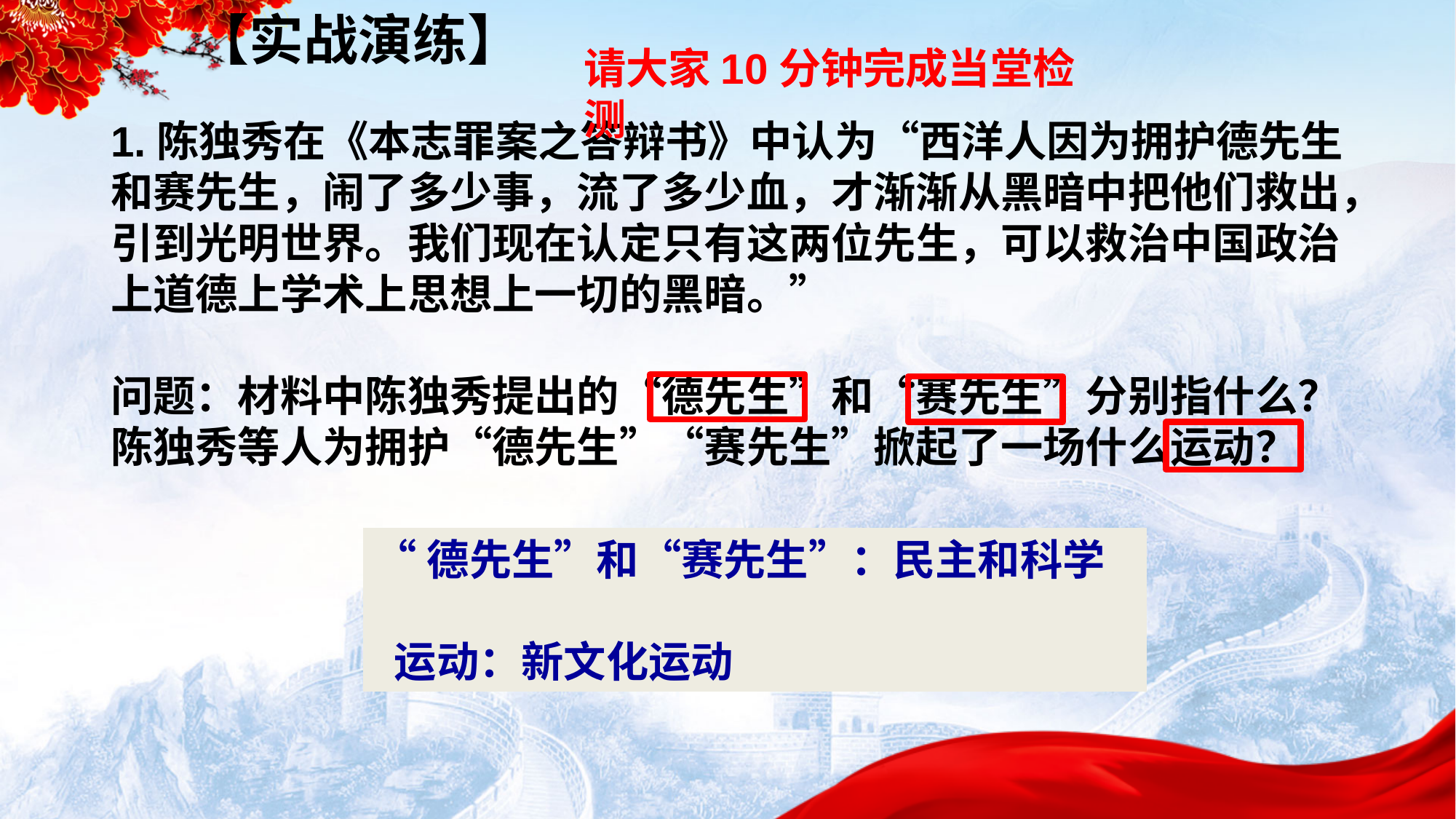

【实战演练】
请大家10分钟完成当堂检测
1.陈独秀在《本志罪案之答辩书》中认为“西洋人因为拥护德先生和赛先生，闹了多少事，流了多少血，才渐渐从黑暗中把他们救出，引到光明世界。我们现在认定只有这两位先生，可以救治中国政治上道德上学术上思想上一切的黑暗。”

问题：材料中陈独秀提出的“德先生”和“赛先生”分别指什么？陈独秀等人为拥护“德先生”“赛先生”掀起了一场什么运动？

“德先生”和“赛先生”：民主和科学

 运动：新文化运动